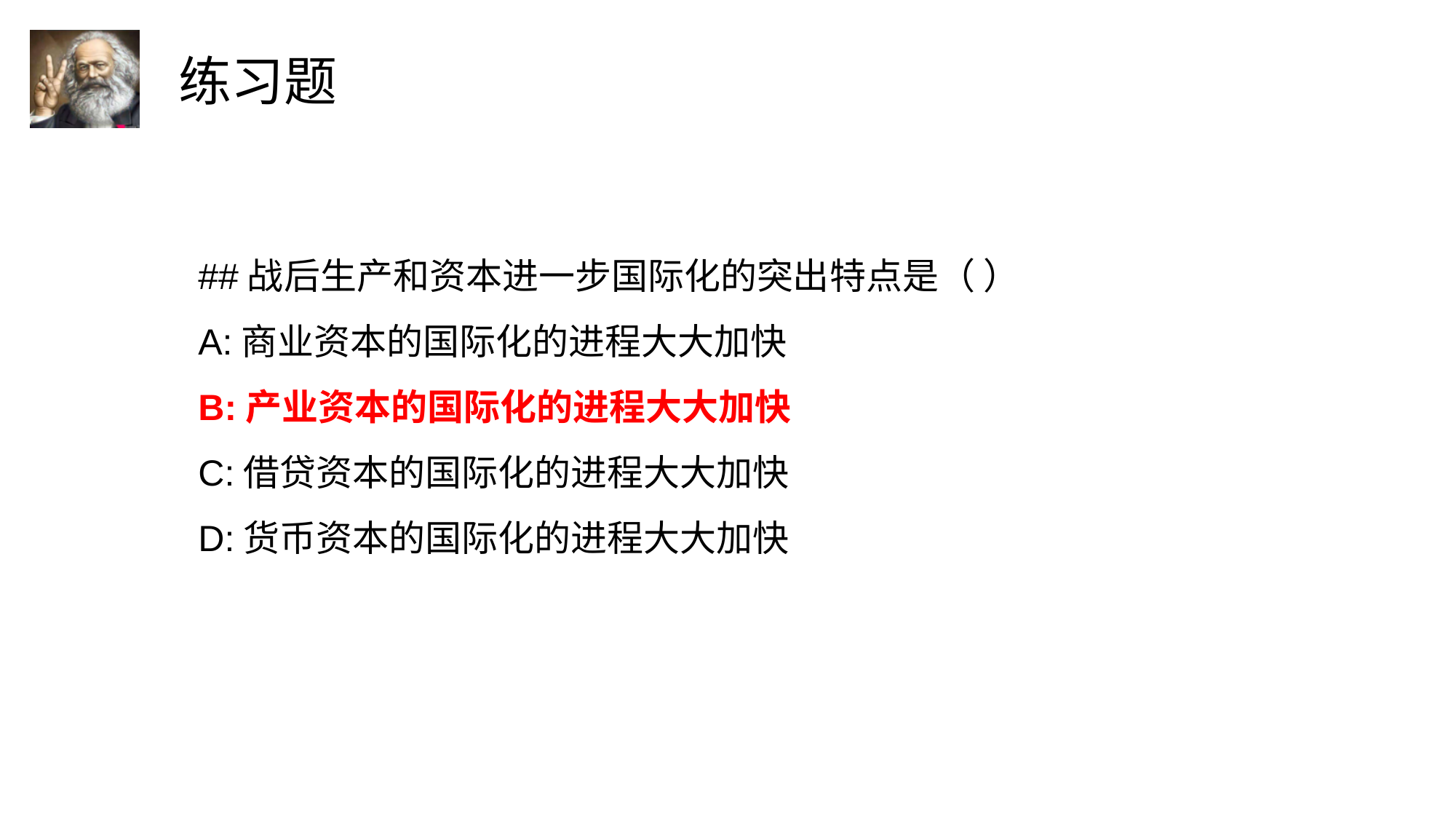

##战后生产和资本进一步国际化的突出特点是（ ）
A:商业资本的国际化的进程大大加快
B:产业资本的国际化的进程大大加快
C:借贷资本的国际化的进程大大加快
D:货币资本的国际化的进程大大加快